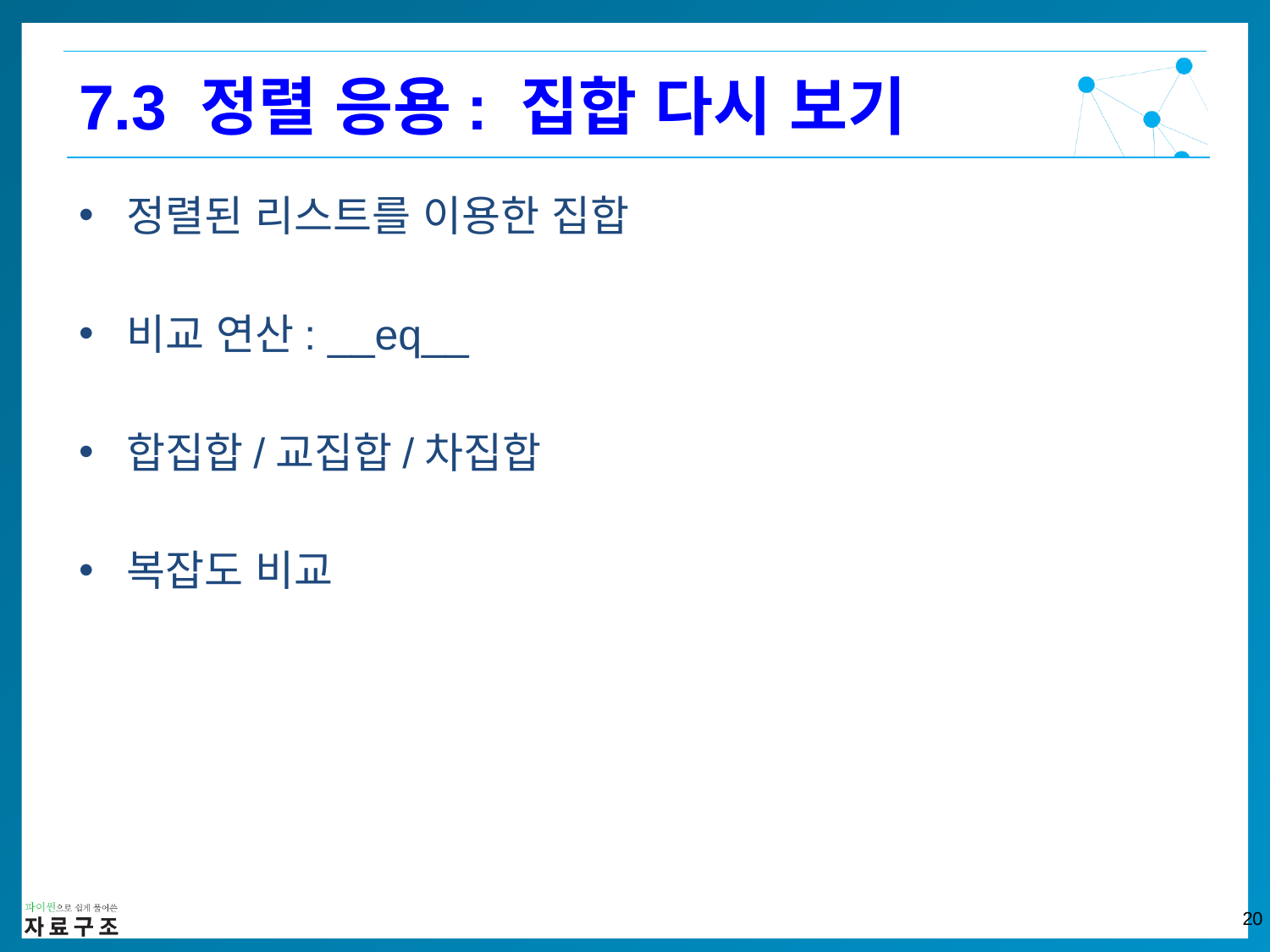

7.3 정렬 응용: 집합 다시 보기
정렬된 리스트를 이용한 집합

비교 연산: __eq__

합집합/교집합/차집합

복잡도 비교